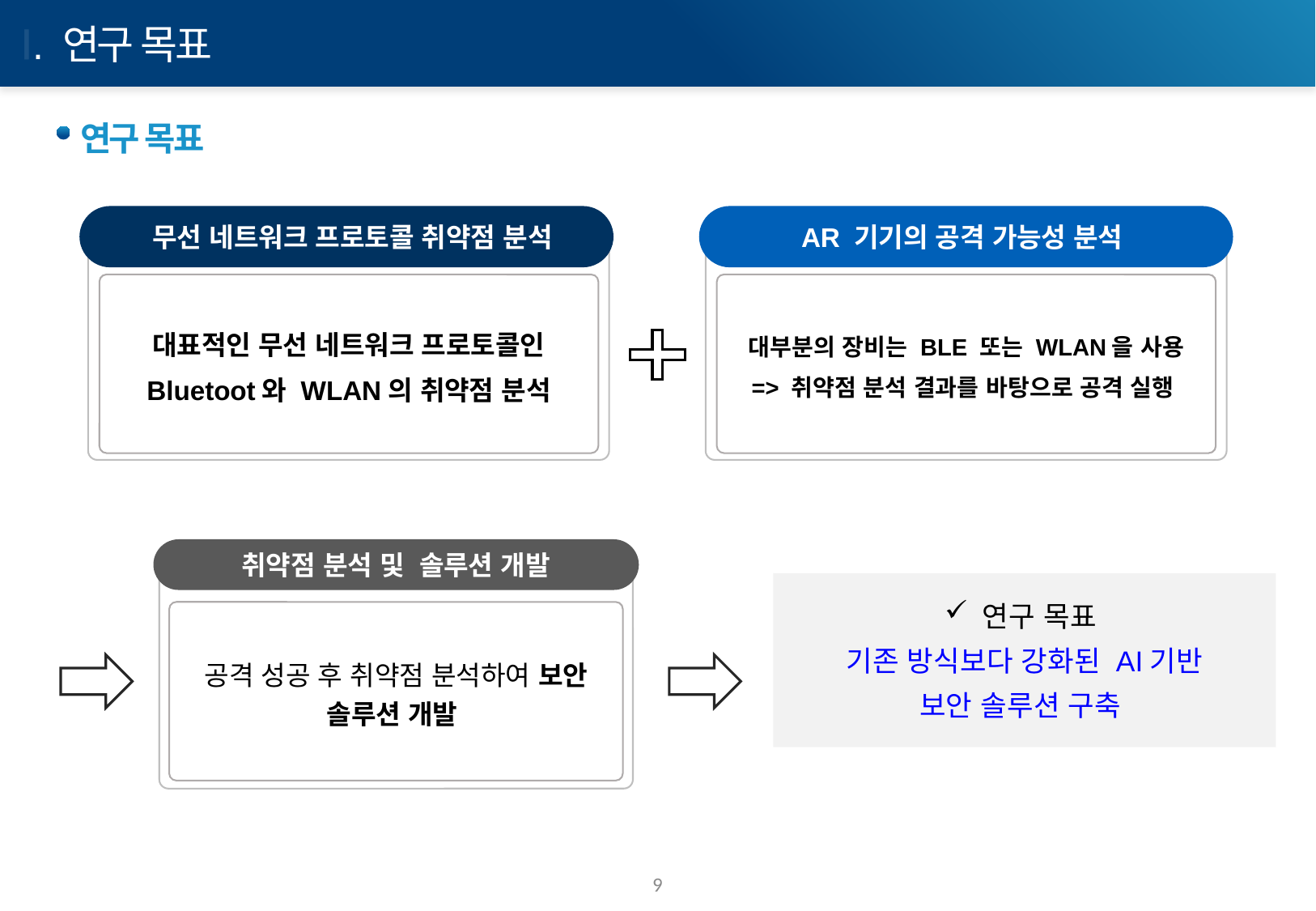

Ⅰ. 연구 목표
연구 목표

 무선 네트워크 프로토콜 취약점 분석

대표적인 무선 네트워크 프로토콜인
Bluetoot와 WLAN의 취약점 분석
AR 기기의 공격 가능성 분석

대부분의 장비는 BLE 또는 WLAN을 사용
=> 취약점 분석 결과를 바탕으로 공격 실행

취약점 분석 및  솔루션 개발

연구 목표
기존 방식보다 강화된 AI기반
보안 솔루션 구축
공격 성공 후 취약점 분석하여 보안 솔루션 개발

9